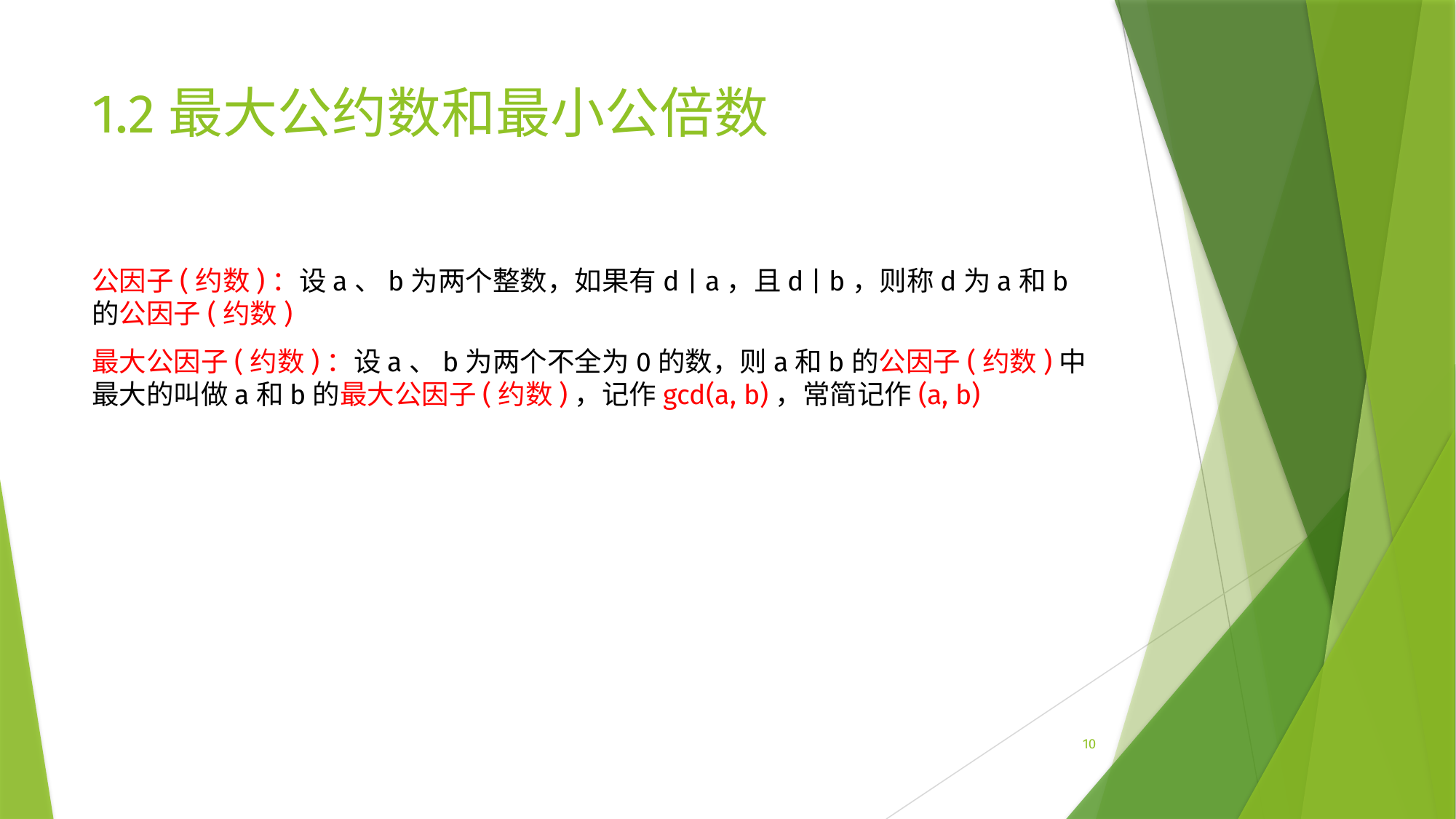

# 1.2最大公约数和最小公倍数
公因子(约数)：设a、b为两个整数，如果有d | a，且d | b，则称d为a和b的公因子(约数)
最大公因子(约数)：设a、b为两个不全为0的数，则a和b的公因子(约数)中最大的叫做a和b的最大公因子(约数)，记作gcd(a, b)，常简记作(a, b)

10